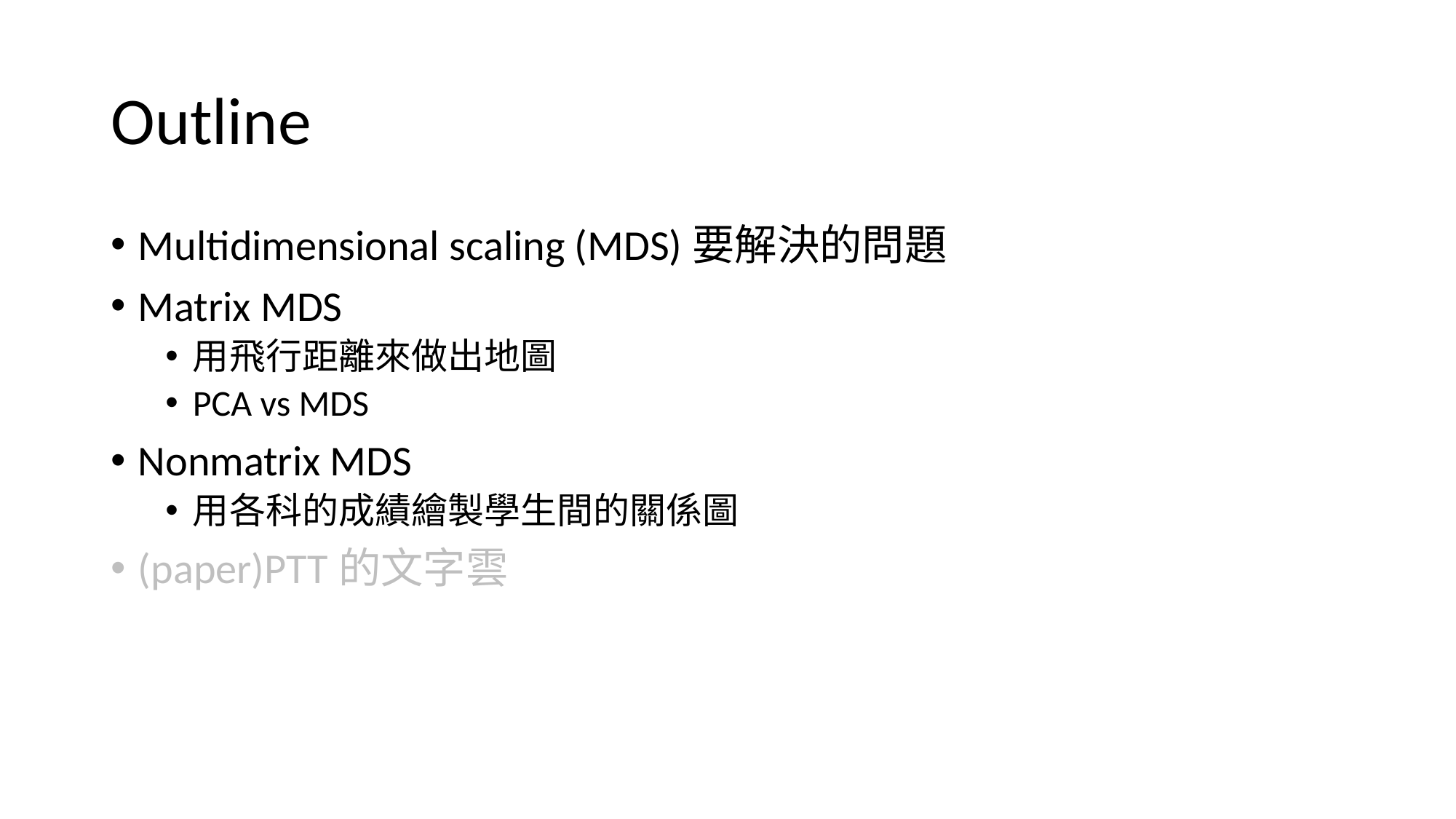

# Outline
Multidimensional scaling (MDS)要解決的問題
Matrix MDS
用飛行距離來做出地圖
PCA vs MDS
Nonmatrix MDS
用各科的成績繪製學生間的關係圖
(paper)PTT的文字雲